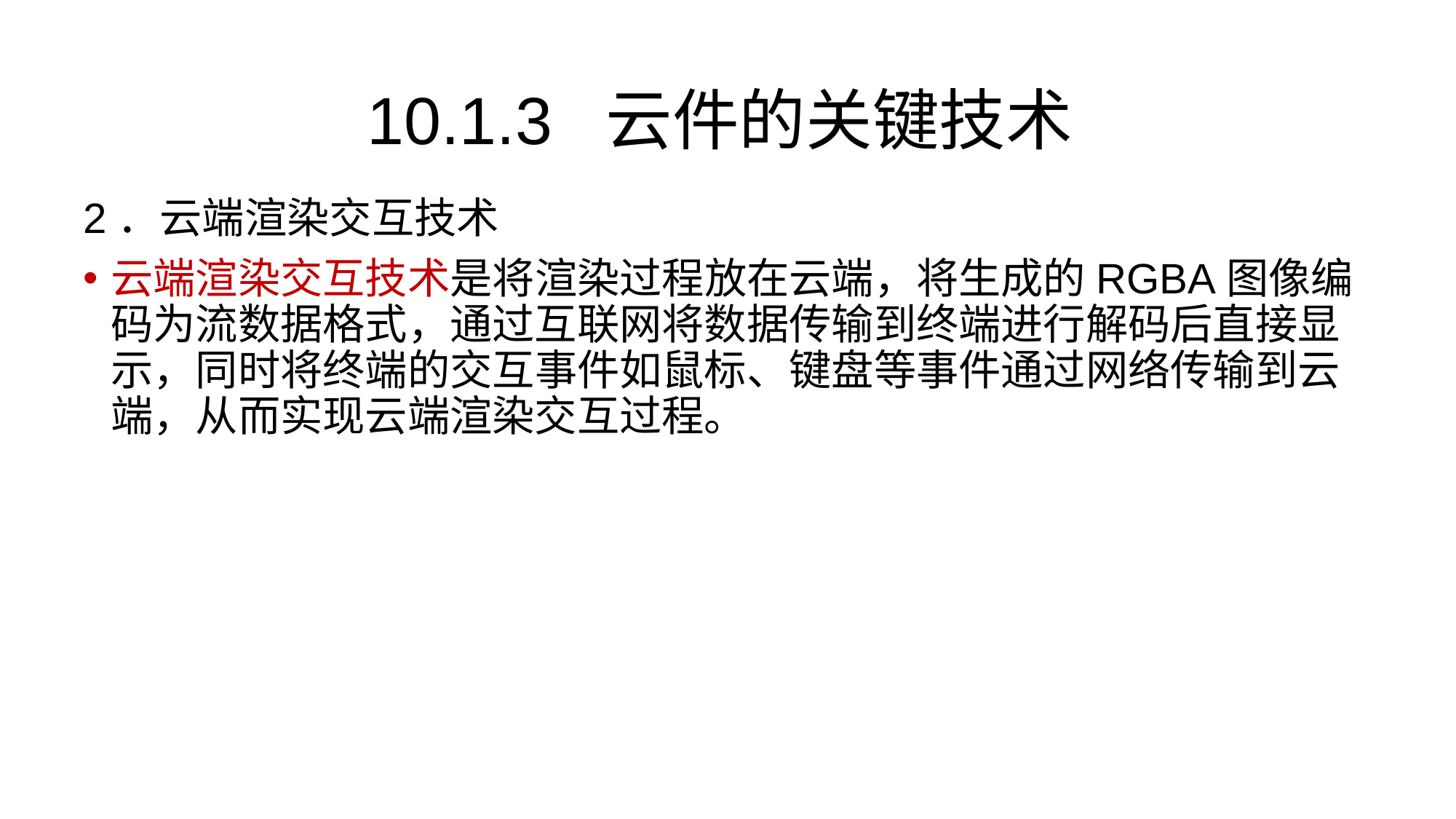

# 10.1.3  云件的关键技术
2．云端渲染交互技术
云端渲染交互技术是将渲染过程放在云端，将生成的RGBA图像编码为流数据格式，通过互联网将数据传输到终端进行解码后直接显示，同时将终端的交互事件如鼠标、键盘等事件通过网络传输到云端，从而实现云端渲染交互过程。